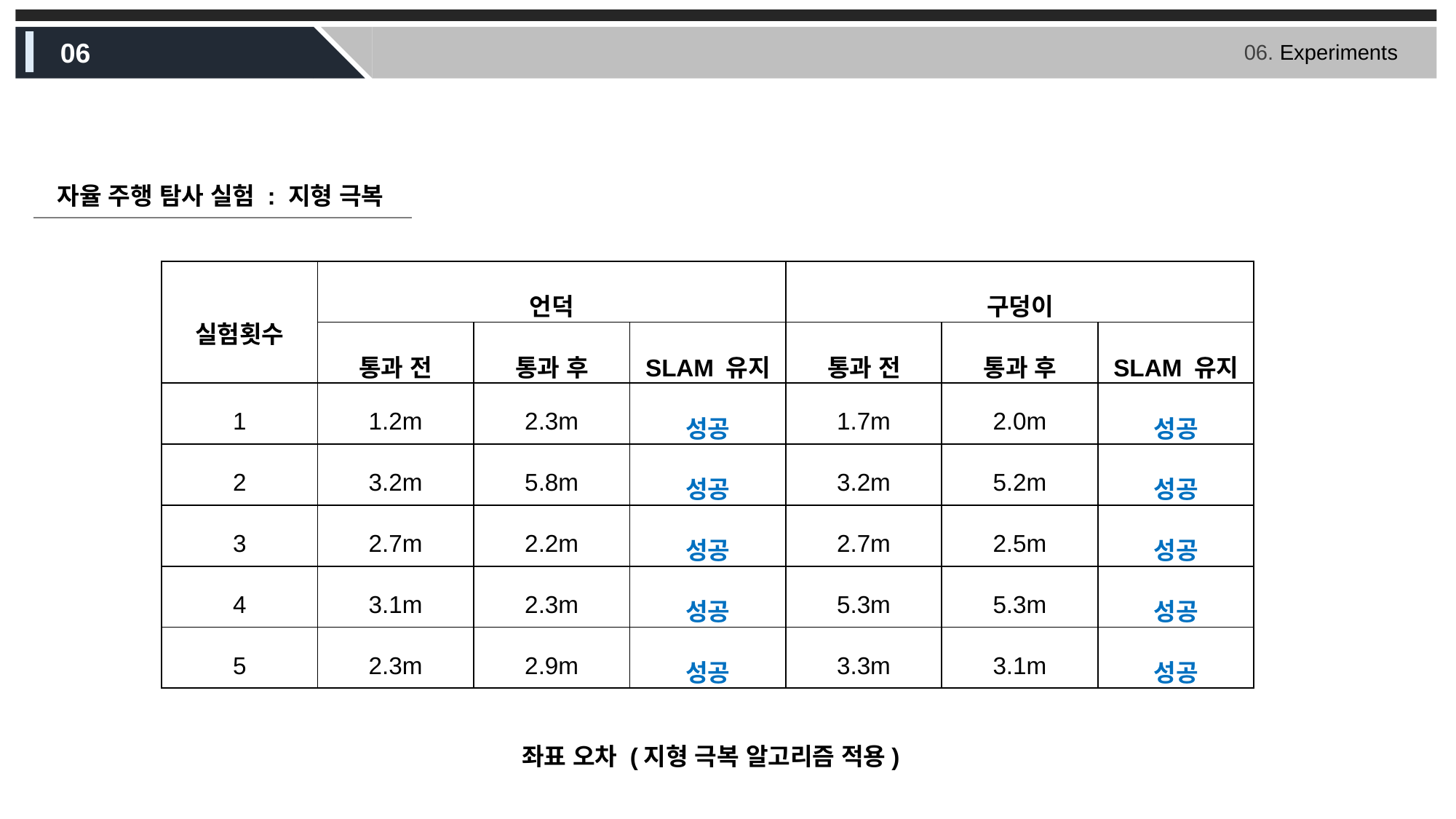

06

06. Experiments
자율 주행 탐사 실험 : 지형 극복
| 실험횟수 | 언덕 |  |  | 구덩이 |  |  |
| --- | --- | --- | --- | --- | --- | --- |
|  | 통과 전 | 통과 후 | SLAM 유지 | 통과 전 | 통과 후 | SLAM 유지 |
| 1 | 1.2m | 2.3m | 성공 | 1.7m | 2.0m | 성공 |
| 2 | 3.2m | 5.8m | 성공 | 3.2m | 5.2m | 성공 |
| 3 | 2.7m | 2.2m | 성공 | 2.7m | 2.5m | 성공 |
| 4 | 3.1m | 2.3m | 성공 | 5.3m | 5.3m | 성공 |
| 5 | 2.3m | 2.9m | 성공 | 3.3m | 3.1m | 성공 |
 좌표 오차 (지형 극복 알고리즘 적용)